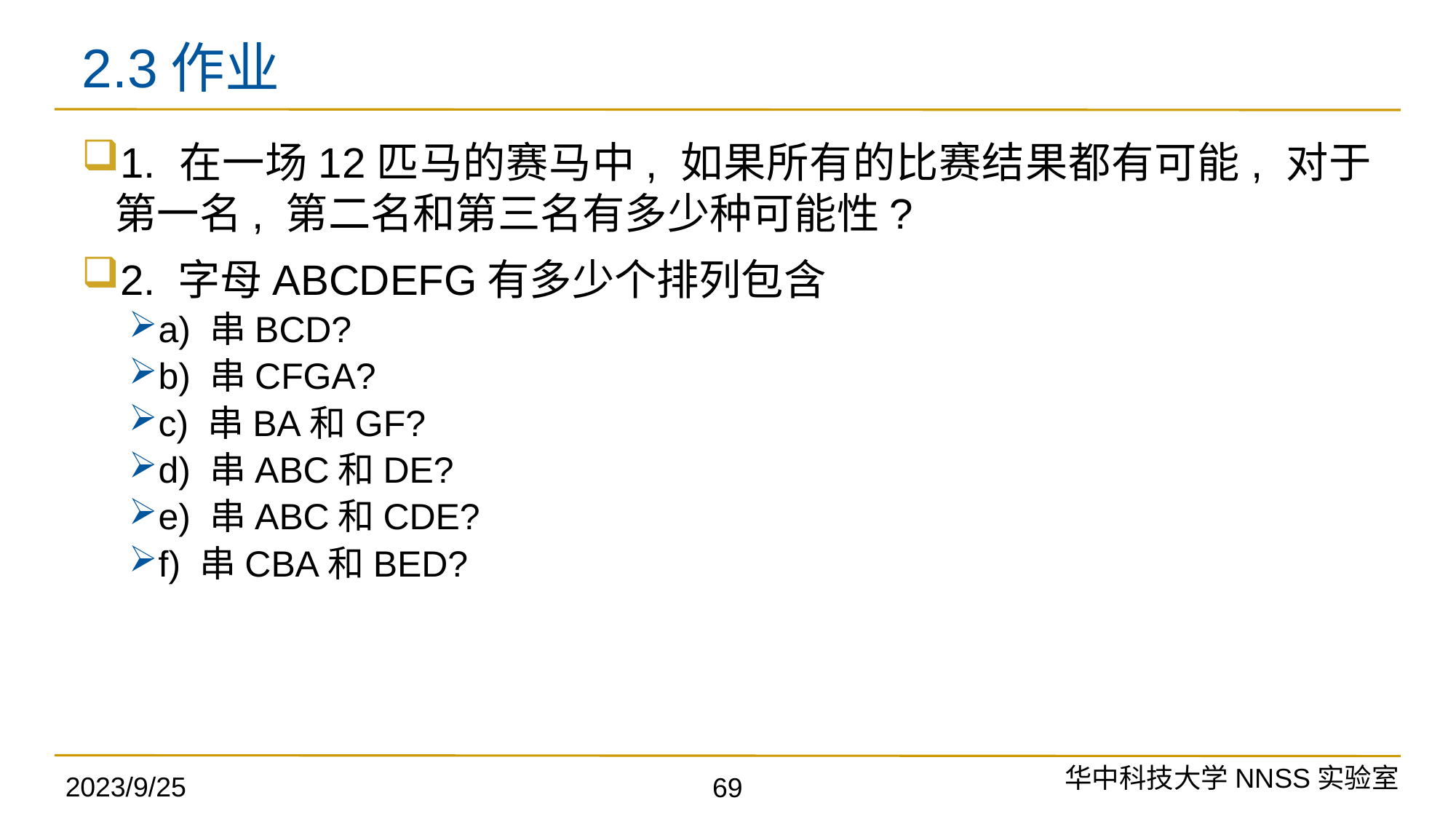

# 2.3作业
1. 在一场12匹马的赛马中, 如果所有的比赛结果都有可能, 对于第一名, 第二名和第三名有多少种可能性?
2. 字母ABCDEFG有多少个排列包含
a) 串BCD?
b) 串CFGA?
c) 串BA和GF?
d) 串ABC和DE?
e) 串ABC和CDE?
f) 串CBA和BED?
华中科技大学NNSS实验室
2023/9/25
69